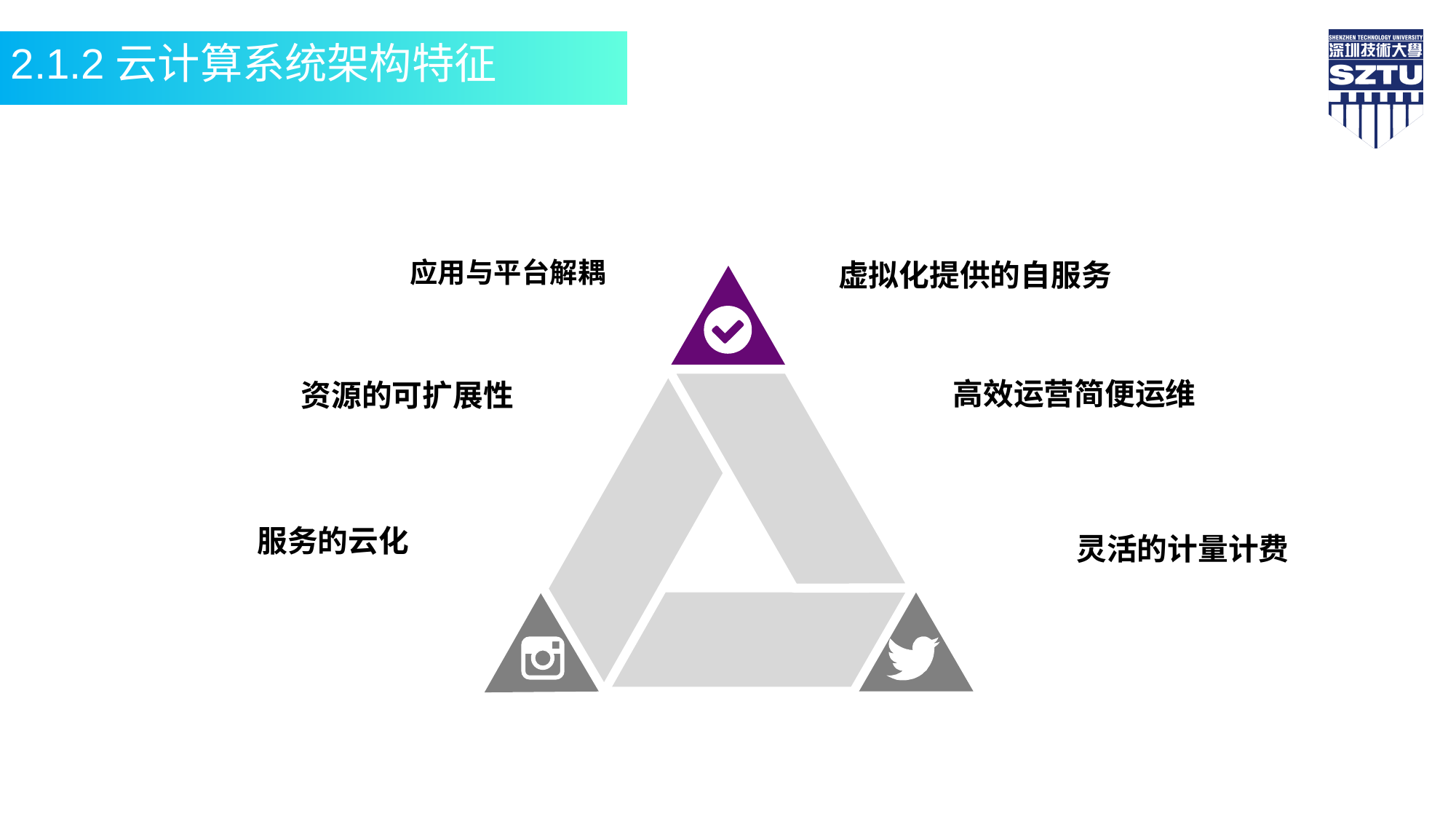

2.1.2云计算系统架构特征

应用与平台解耦
虚拟化提供的自服务

高效运营简便运维
资源的可扩展性
服务的云化
灵活的计量计费